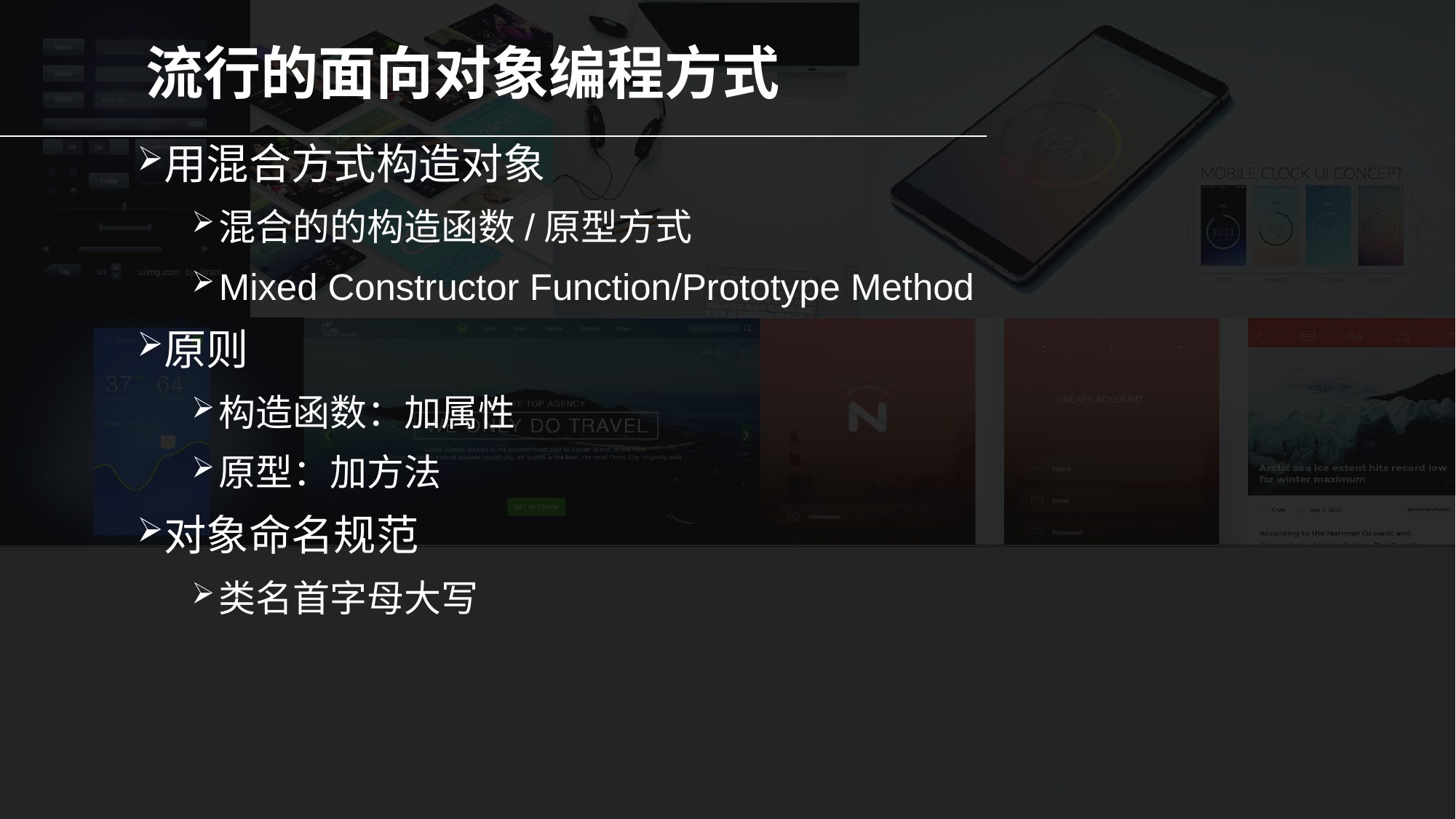

# 流行的面向对象编程方式
用混合方式构造对象
混合的的构造函数/原型方式
Mixed Constructor Function/Prototype Method
原则
构造函数：加属性
原型：加方法
对象命名规范
类名首字母大写